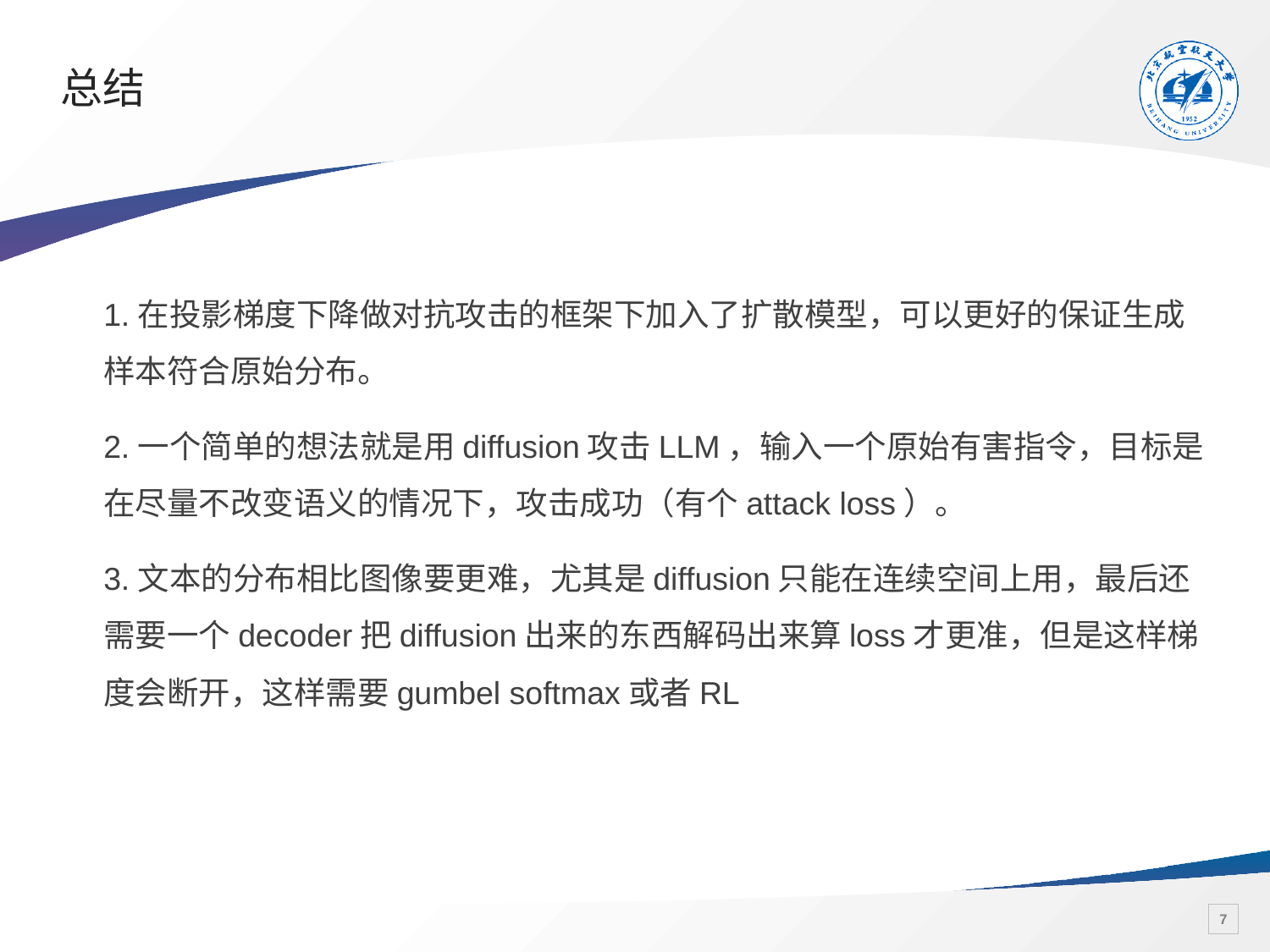

# 总结
1.在投影梯度下降做对抗攻击的框架下加入了扩散模型，可以更好的保证生成样本符合原始分布。
2.一个简单的想法就是用diffusion攻击LLM，输入一个原始有害指令，目标是在尽量不改变语义的情况下，攻击成功（有个attack loss）。
3.文本的分布相比图像要更难，尤其是diffusion只能在连续空间上用，最后还需要一个decoder把diffusion出来的东西解码出来算loss才更准，但是这样梯度会断开，这样需要gumbel softmax或者RL